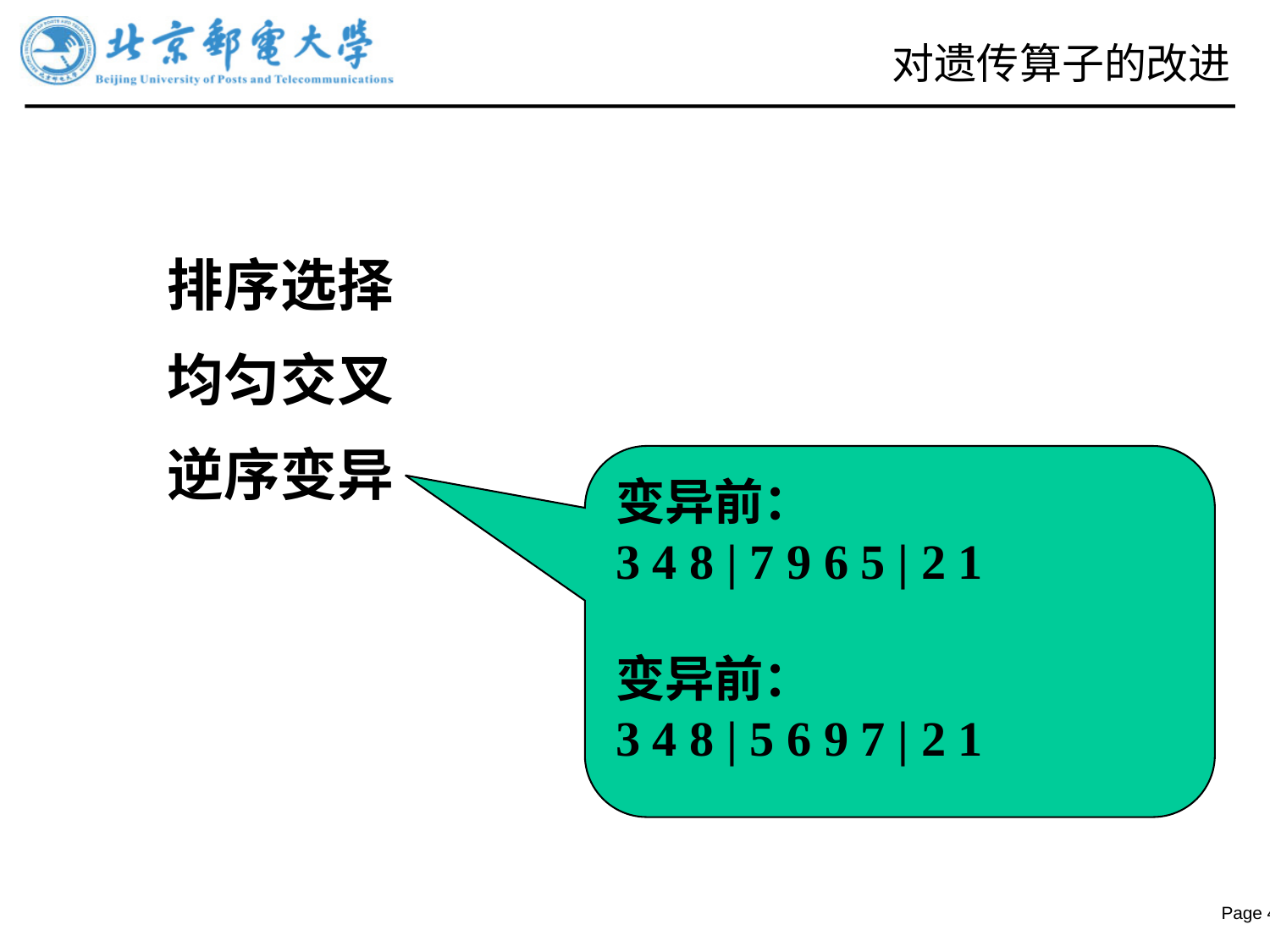

# 对遗传算子的改进
排序选择
均匀交叉
逆序变异
变异前：
3 4 8 | 7 9 6 5 | 2 1

变异前：
3 4 8 | 5 6 9 7 | 2 1